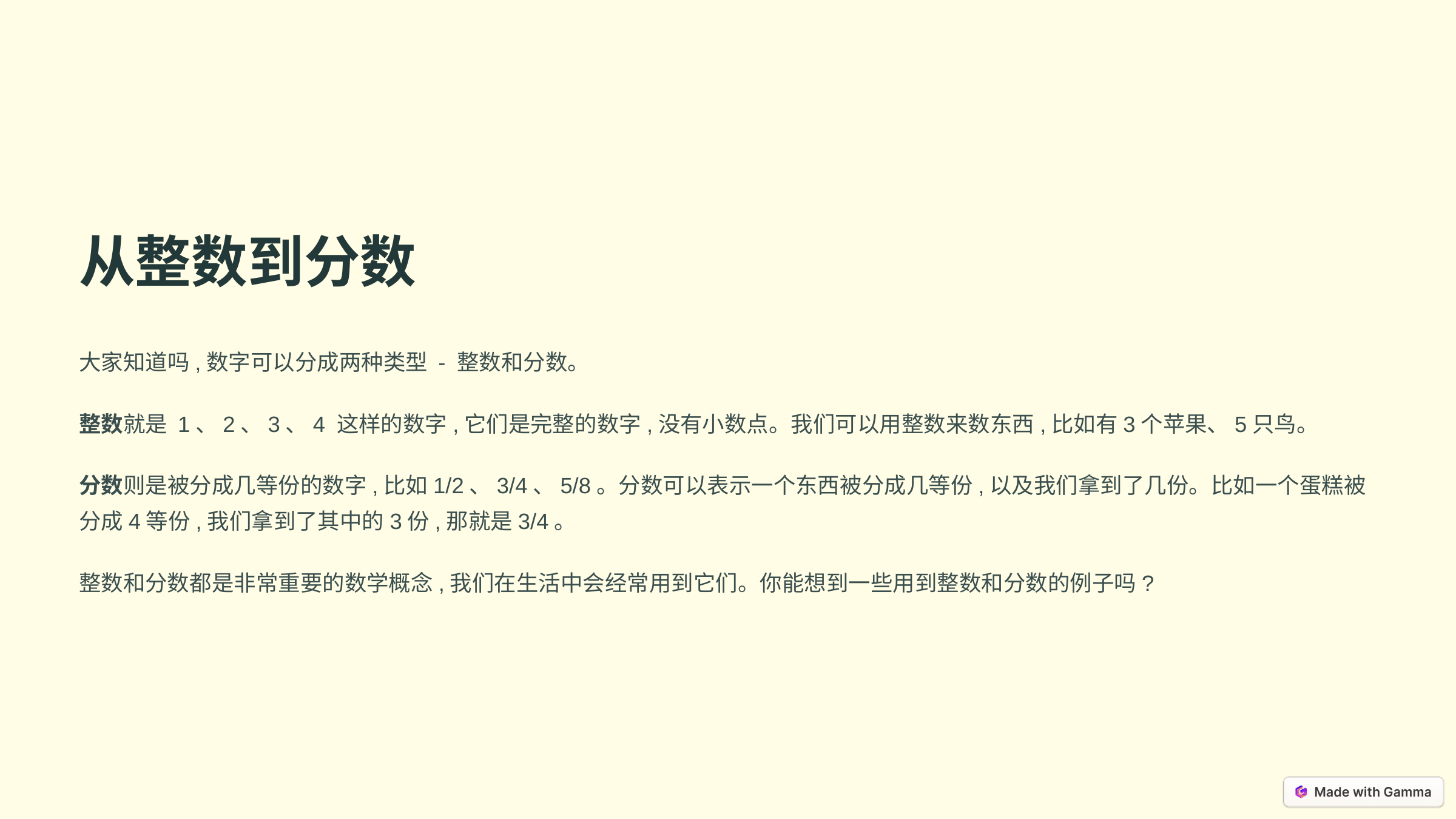

从整数到分数
大家知道吗,数字可以分成两种类型 - 整数和分数。
整数就是 1、2、3、4 这样的数字,它们是完整的数字,没有小数点。我们可以用整数来数东西,比如有3个苹果、5只鸟。
分数则是被分成几等份的数字,比如1/2、3/4、5/8。分数可以表示一个东西被分成几等份,以及我们拿到了几份。比如一个蛋糕被分成4等份,我们拿到了其中的3份,那就是3/4。
整数和分数都是非常重要的数学概念,我们在生活中会经常用到它们。你能想到一些用到整数和分数的例子吗?